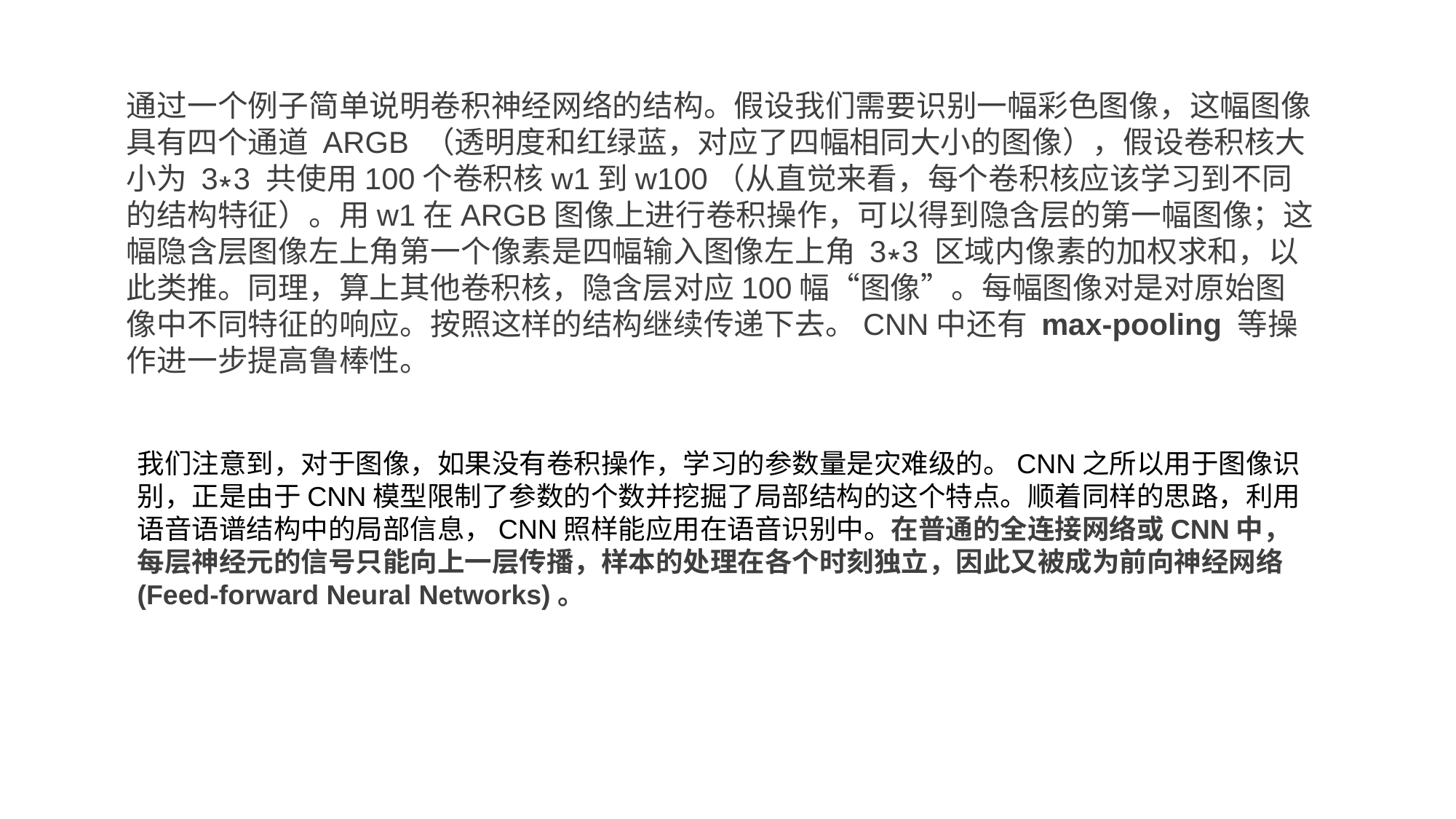

通过一个例子简单说明卷积神经网络的结构。假设我们需要识别一幅彩色图像，这幅图像具有四个通道 ARGB （透明度和红绿蓝，对应了四幅相同大小的图像），假设卷积核大小为 3∗3 共使用100个卷积核w1到w100（从直觉来看，每个卷积核应该学习到不同的结构特征）。用w1在ARGB图像上进行卷积操作，可以得到隐含层的第一幅图像；这幅隐含层图像左上角第一个像素是四幅输入图像左上角 3∗3 区域内像素的加权求和，以此类推。同理，算上其他卷积核，隐含层对应100幅“图像”。每幅图像对是对原始图像中不同特征的响应。按照这样的结构继续传递下去。CNN中还有 max-pooling 等操作进一步提高鲁棒性。
我们注意到，对于图像，如果没有卷积操作，学习的参数量是灾难级的。CNN之所以用于图像识别，正是由于CNN模型限制了参数的个数并挖掘了局部结构的这个特点。顺着同样的思路，利用语音语谱结构中的局部信息，CNN照样能应用在语音识别中。在普通的全连接网络或CNN中，每层神经元的信号只能向上一层传播，样本的处理在各个时刻独立，因此又被成为前向神经网络(Feed-forward Neural Networks)。